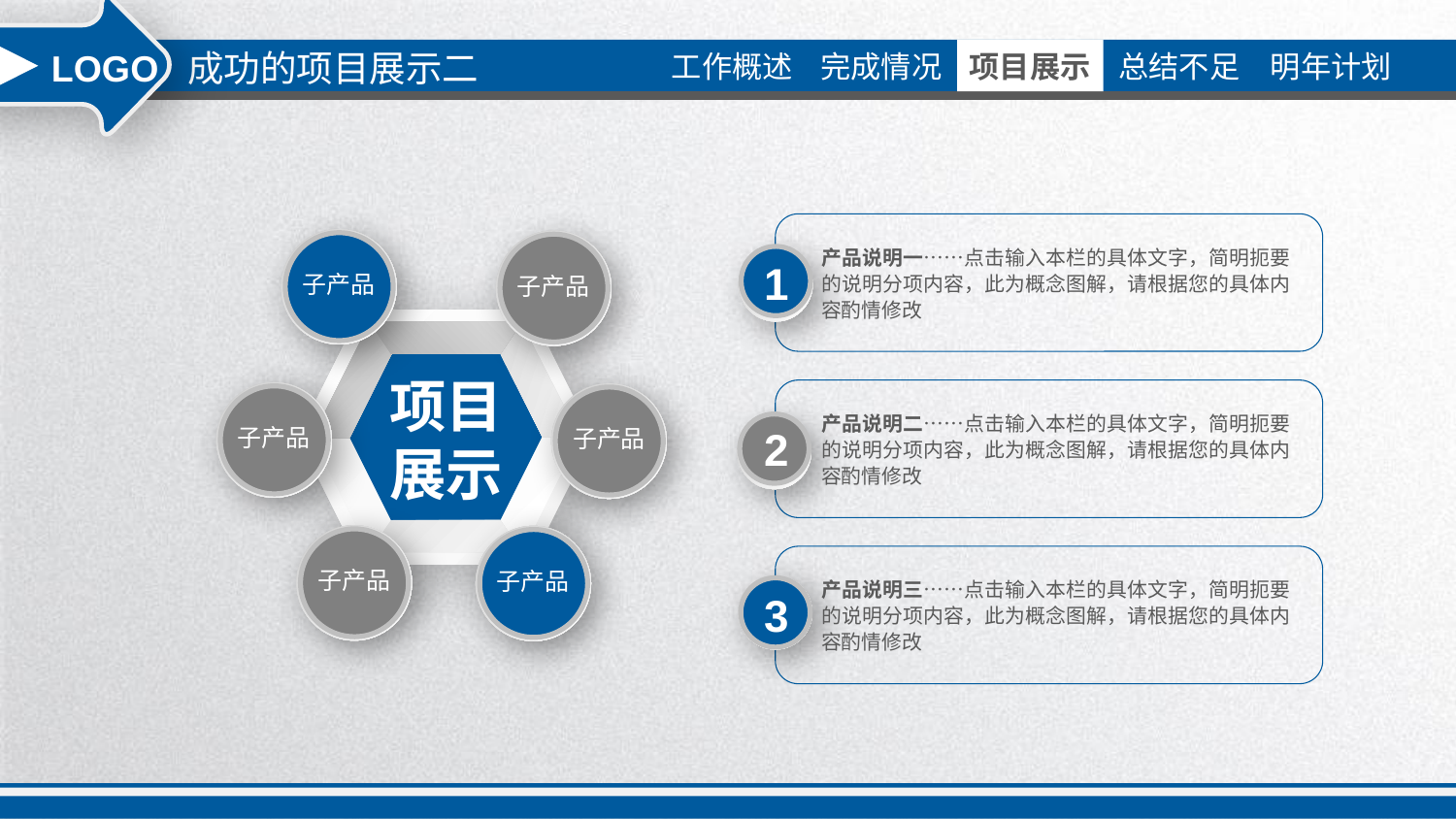

成功的项目展示二
LOGO

子产品

子产品
产品说明一……点击输入本栏的具体文字，简明扼要的说明分项内容，此为概念图解，请根据您的具体内容酌情修改

1

项目展示

子产品

子产品
产品说明二……点击输入本栏的具体文字，简明扼要的说明分项内容，此为概念图解，请根据您的具体内容酌情修改

2

子产品

子产品

产品说明三……点击输入本栏的具体文字，简明扼要的说明分项内容，此为概念图解，请根据您的具体内容酌情修改

3
延时符